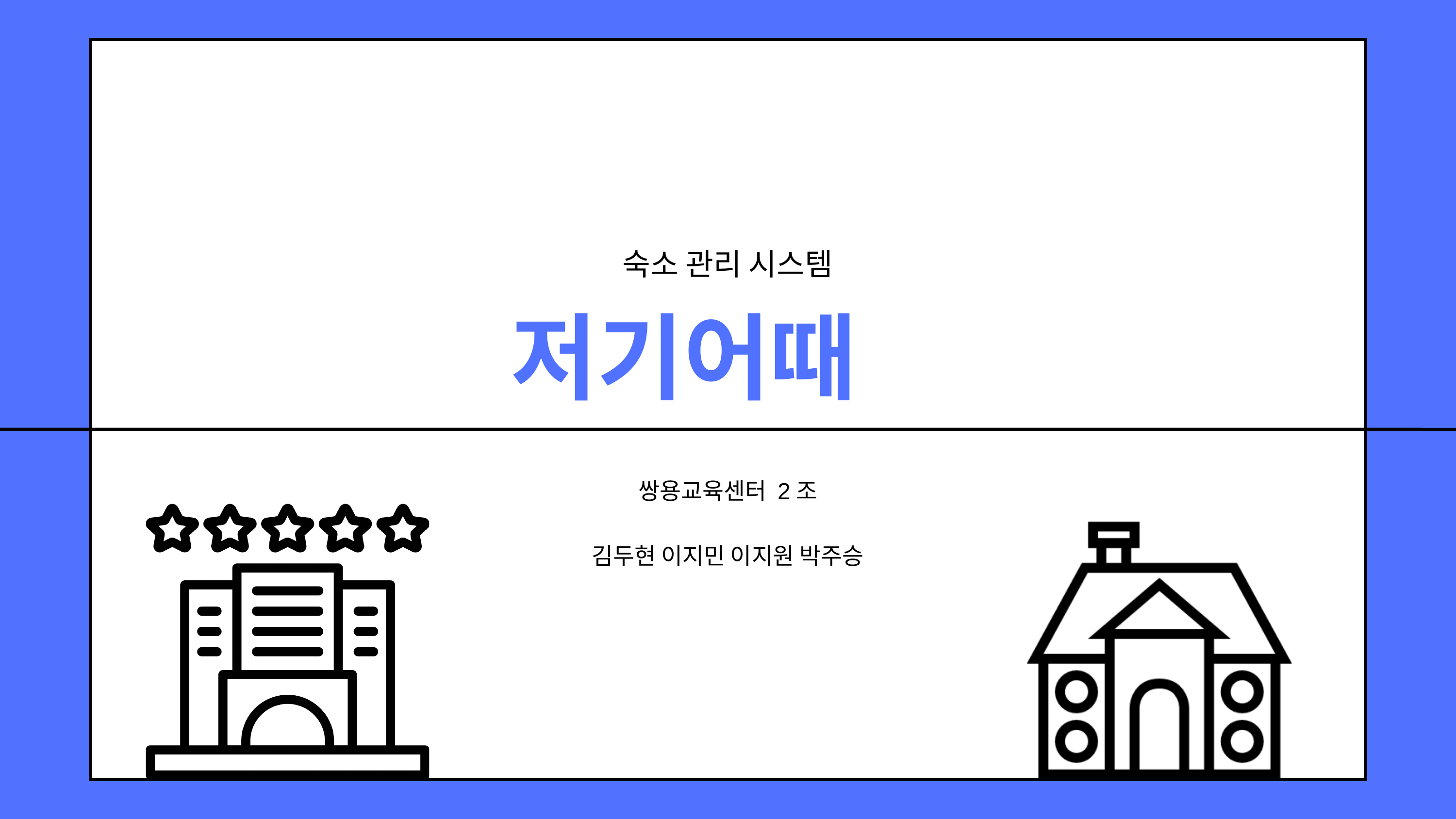

숙소 관리 시스템
저기어때

쌍용교육센터 2조

김두현 이지민 이지원 박주승